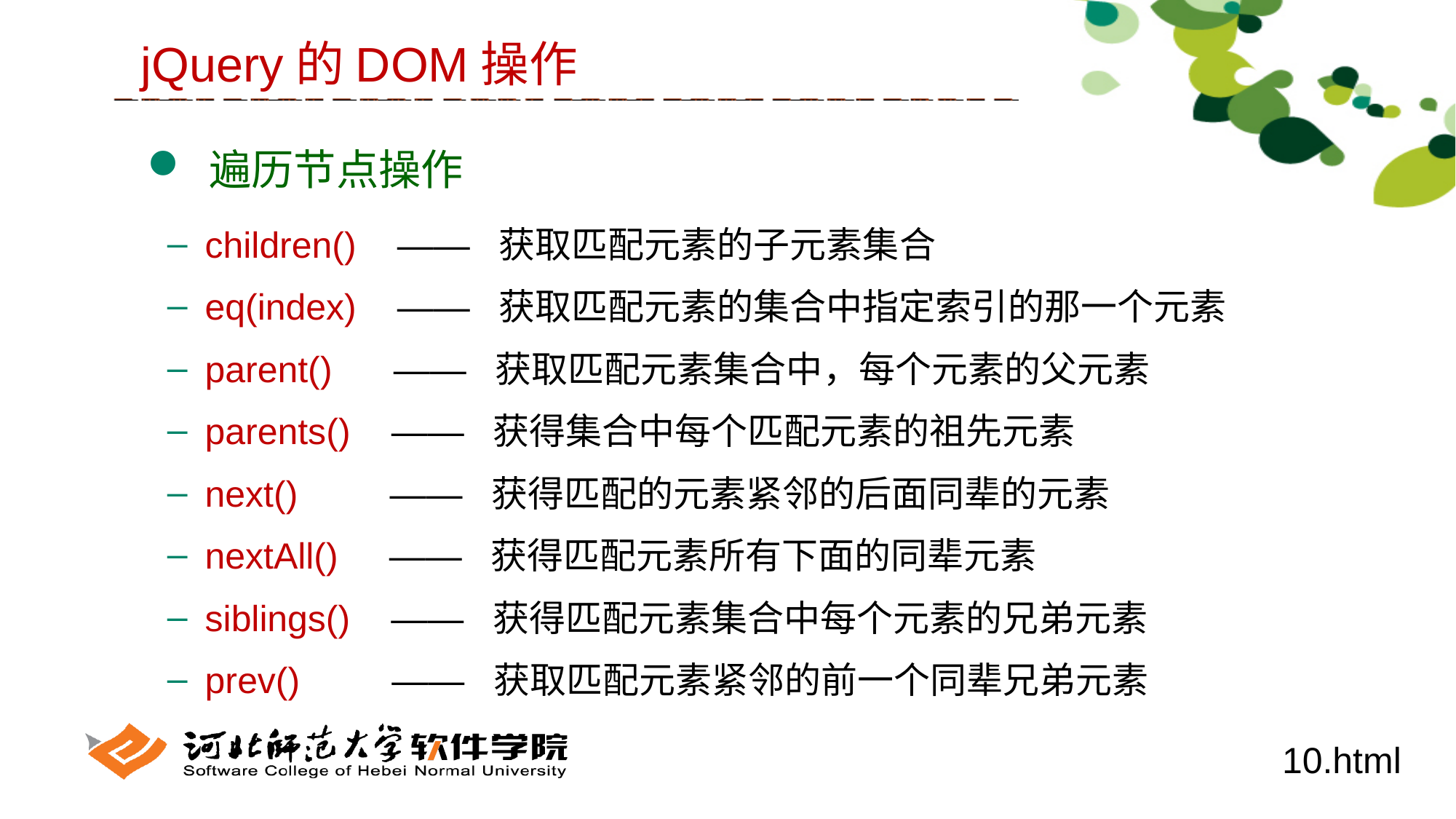

jQuery的DOM操作
 遍历节点操作
 children()    ——  获取匹配元素的子元素集合
 eq(index)    ——  获取匹配元素的集合中指定索引的那一个元素
 parent()      ——  获取匹配元素集合中，每个元素的父元素
 parents()    ——  获得集合中每个匹配元素的祖先元素
 next()         ——  获得匹配的元素紧邻的后面同辈的元素
 nextAll()     ——  获得匹配元素所有下面的同辈元素
 siblings()    ——  获得匹配元素集合中每个元素的兄弟元素
 prev()         ——  获取匹配元素紧邻的前一个同辈兄弟元素

10.html